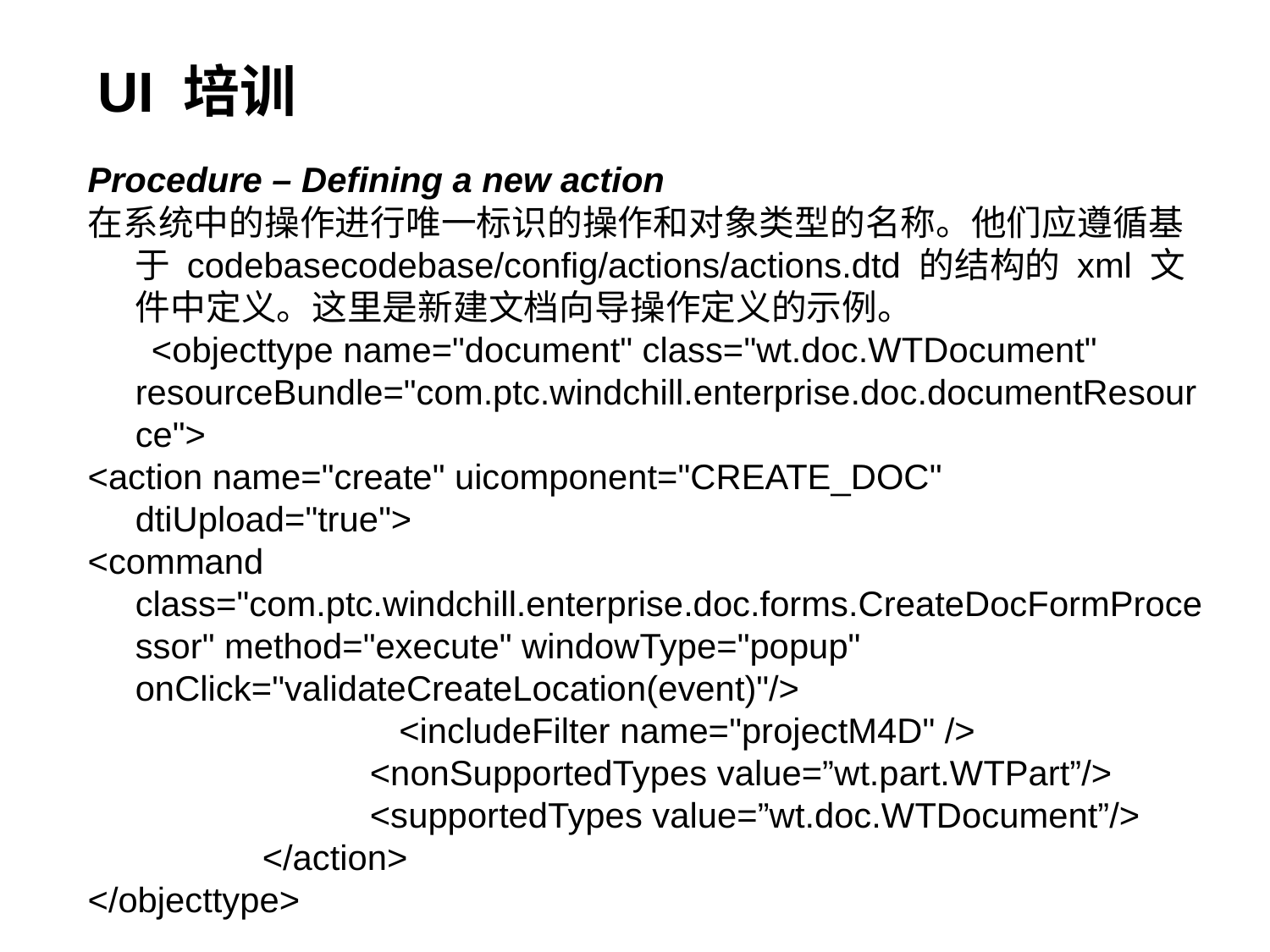

# UI 培训
Procedure – Defining a new action
在系统中的操作进行唯一标识的操作和对象类型的名称。他们应遵循基于 codebasecodebase/config/actions/actions.dtd 的结构的 xml 文件中定义。这里是新建文档向导操作定义的示例。
 <objecttype name="document" class="wt.doc.WTDocument" resourceBundle="com.ptc.windchill.enterprise.doc.documentResource">
<action name="create" uicomponent="CREATE_DOC" dtiUpload="true">
<command class="com.ptc.windchill.enterprise.doc.forms.CreateDocFormProcessor" method="execute" windowType="popup" onClick="validateCreateLocation(event)"/>
        		 <includeFilter name="projectM4D" />
                             <nonSupportedTypes value=”wt.part.WTPart”/>
                             <supportedTypes value=”wt.doc.WTDocument”/>
      	</action>
</objecttype>